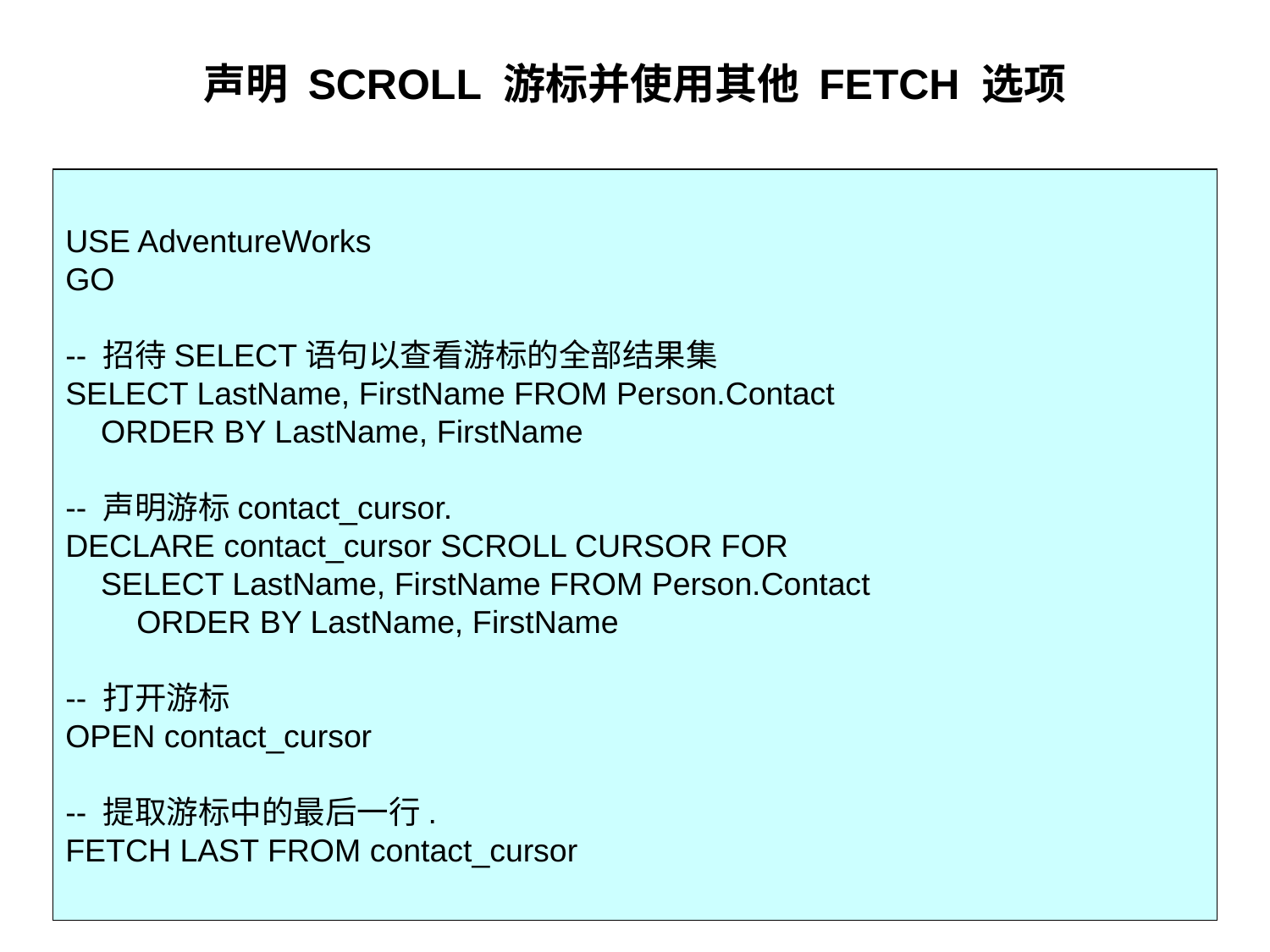

# 声明 SCROLL 游标并使用其他 FETCH 选项

USE AdventureWorks
GO

-- 招待SELECT语句以查看游标的全部结果集
SELECT LastName, FirstName FROM Person.Contact
    ORDER BY LastName, FirstName

-- 声明游标contact_cursor.
DECLARE contact_cursor SCROLL CURSOR FOR
    SELECT LastName, FirstName FROM Person.Contact
        ORDER BY LastName, FirstName

-- 打开游标
OPEN contact_cursor

-- 提取游标中的最后一行.
FETCH LAST FROM contact_cursor